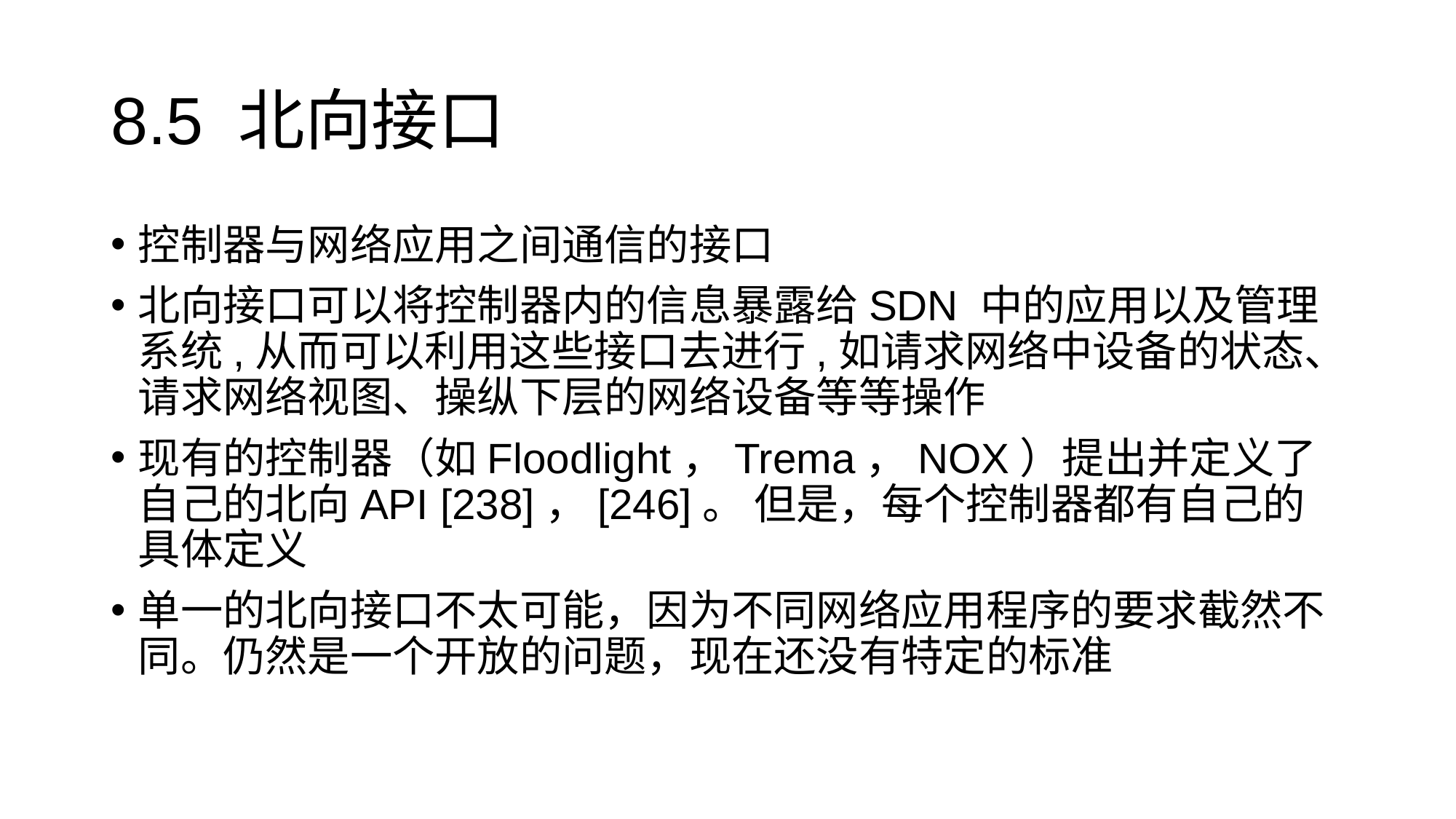

# 8.5 北向接口
控制器与网络应用之间通信的接口
北向接口可以将控制器内的信息暴露给SDN 中的应用以及管理系统,从而可以利用这些接口去进行,如请求网络中设备的状态、请求网络视图、操纵下层的网络设备等等操作
现有的控制器（如Floodlight，Trema，NOX）提出并定义了自己的北向API [238]，[246]。 但是，每个控制器都有自己的具体定义
单一的北向接口不太可能，因为不同网络应用程序的要求截然不同。仍然是一个开放的问题，现在还没有特定的标准